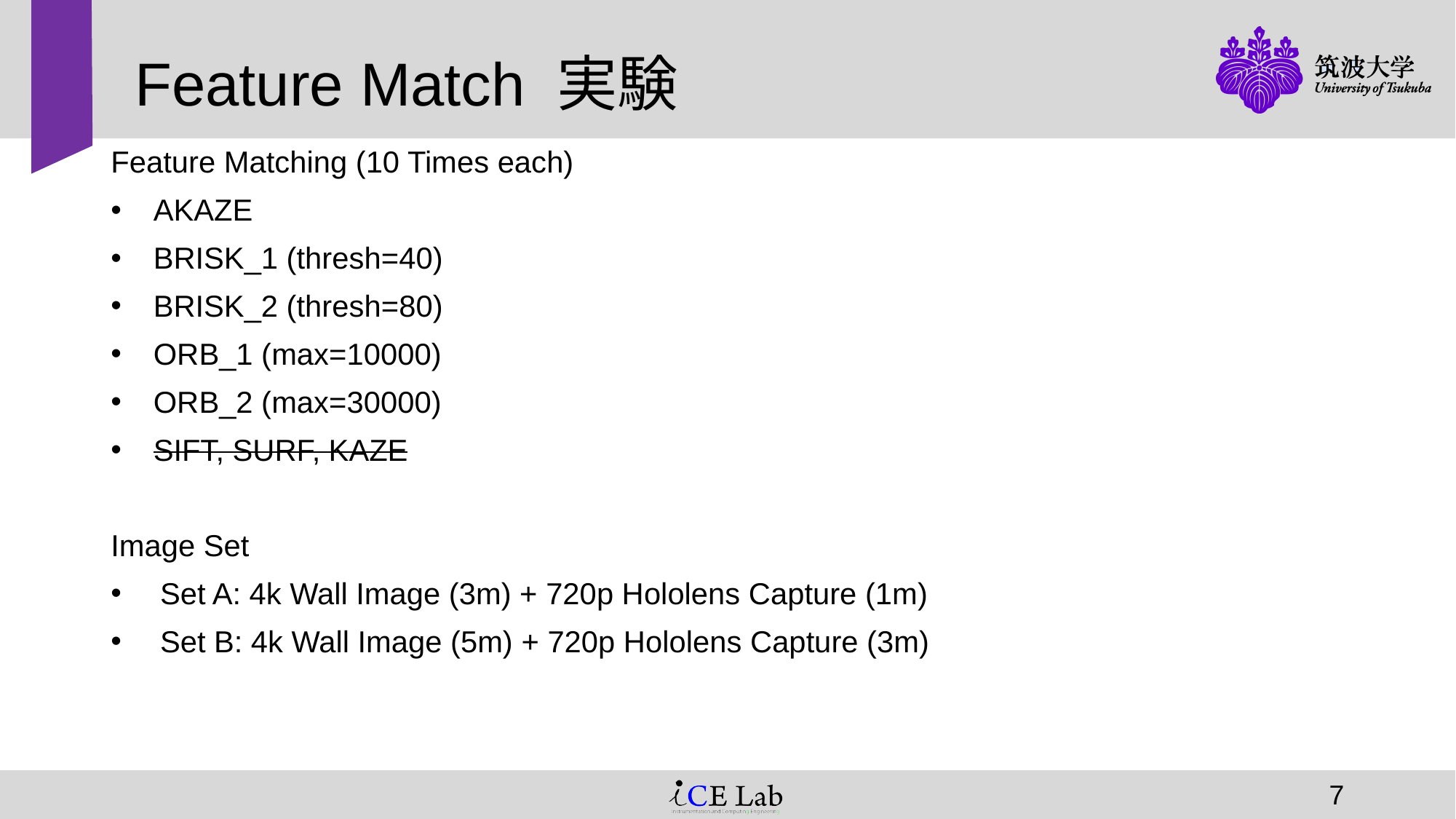

# Feature Match 実験
Feature Matching (10 Times each)
 AKAZE
 BRISK_1 (thresh=40)
 BRISK_2 (thresh=80)
 ORB_1 (max=10000)
 ORB_2 (max=30000)
 SIFT, SURF, KAZE

Image Set
 Set A: 4k Wall Image (3m) + 720p Hololens Capture (1m)
 Set B: 4k Wall Image (5m) + 720p Hololens Capture (3m)

7